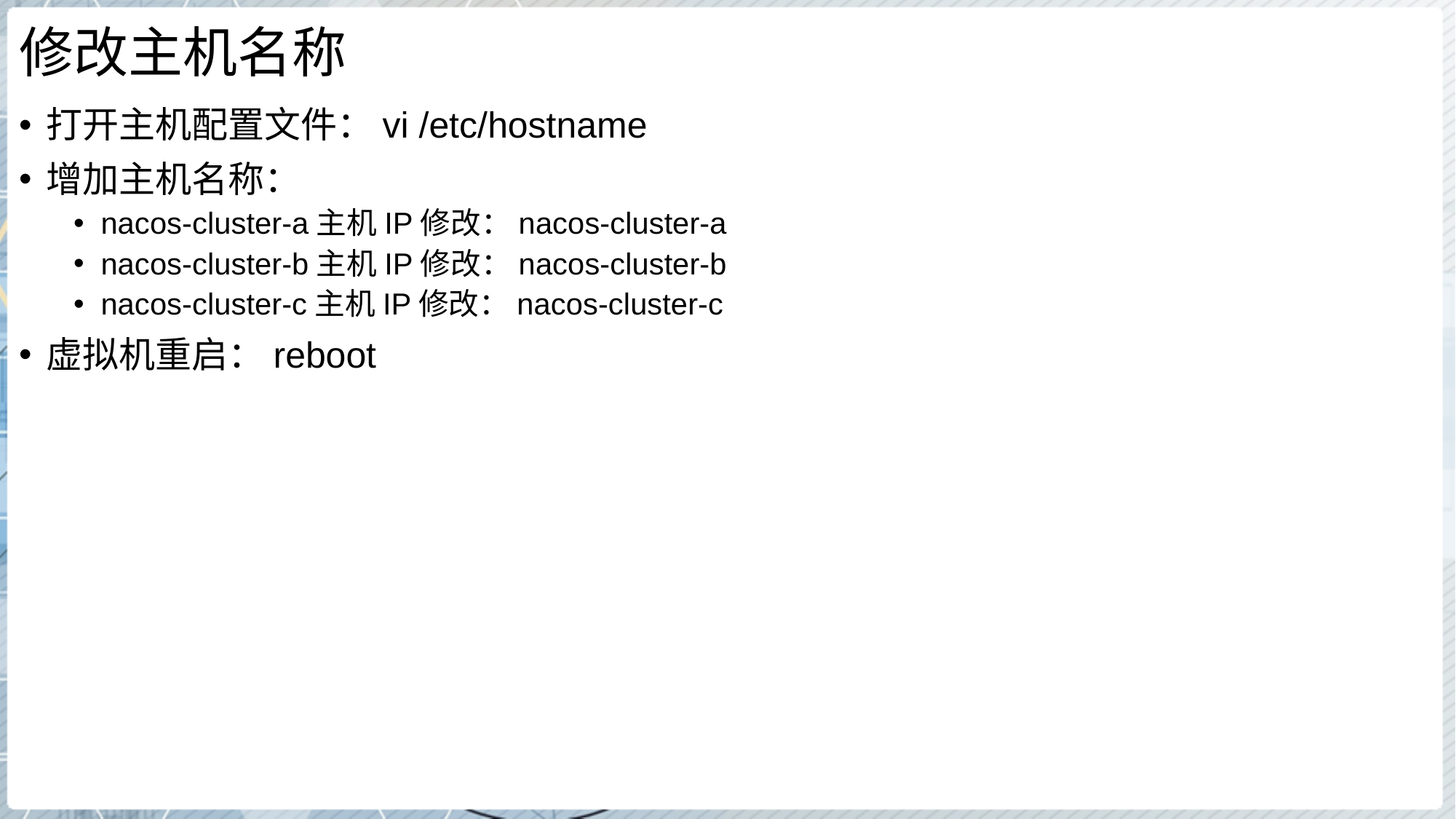

# 修改主机名称
打开主机配置文件：vi /etc/hostname
增加主机名称：
nacos-cluster-a主机IP修改：nacos-cluster-a
nacos-cluster-b主机IP修改：nacos-cluster-b
nacos-cluster-c主机IP修改：nacos-cluster-c
虚拟机重启：reboot